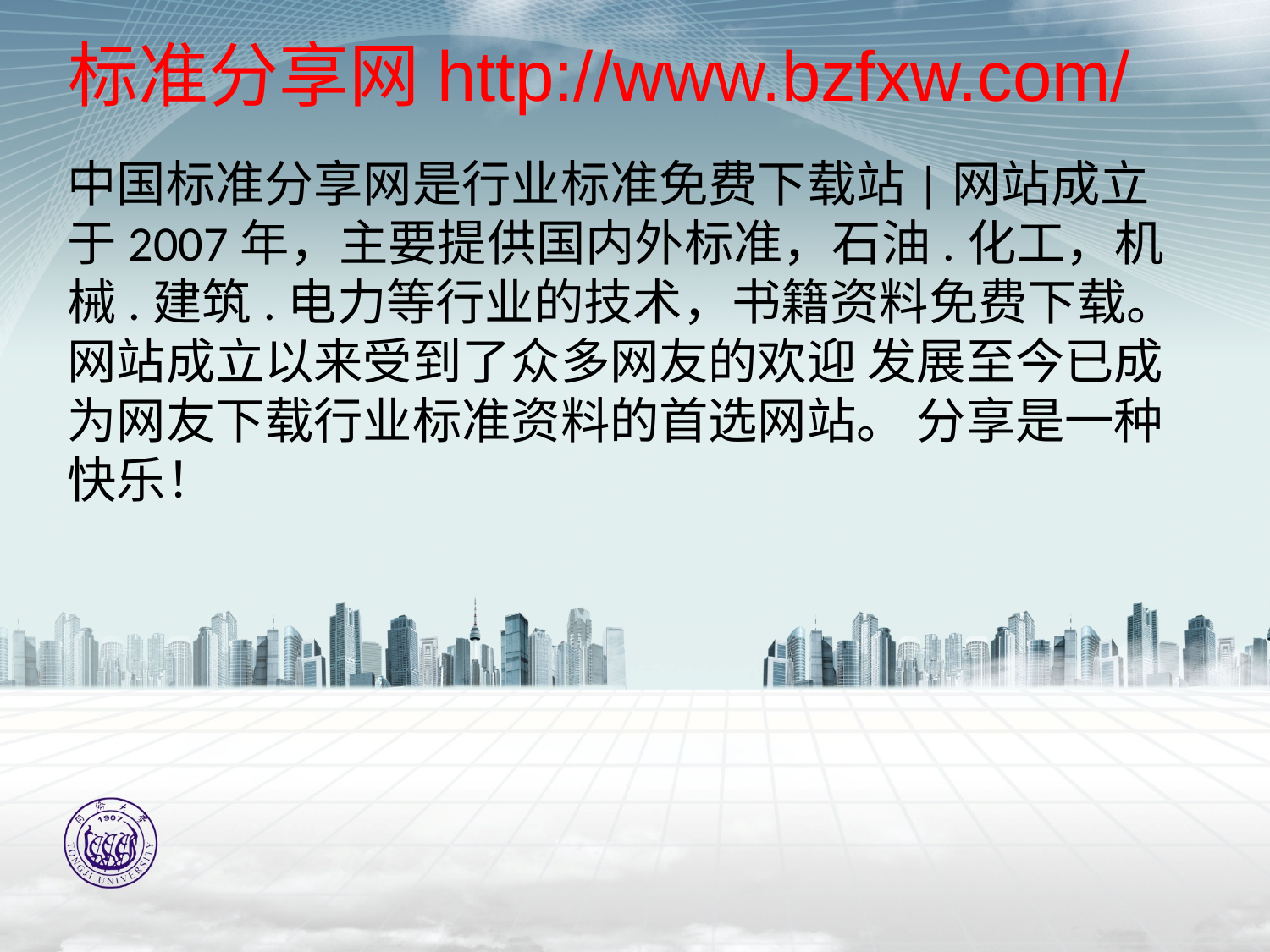

# 标准分享网http://www.bzfxw.com/
中国标准分享网是行业标准免费下载站|网站成立于2007年，主要提供国内外标准，石油.化工，机械.建筑.电力等行业的技术，书籍资料免费下载。网站成立以来受到了众多网友的欢迎 发展至今已成为网友下载行业标准资料的首选网站。 分享是一种快乐！